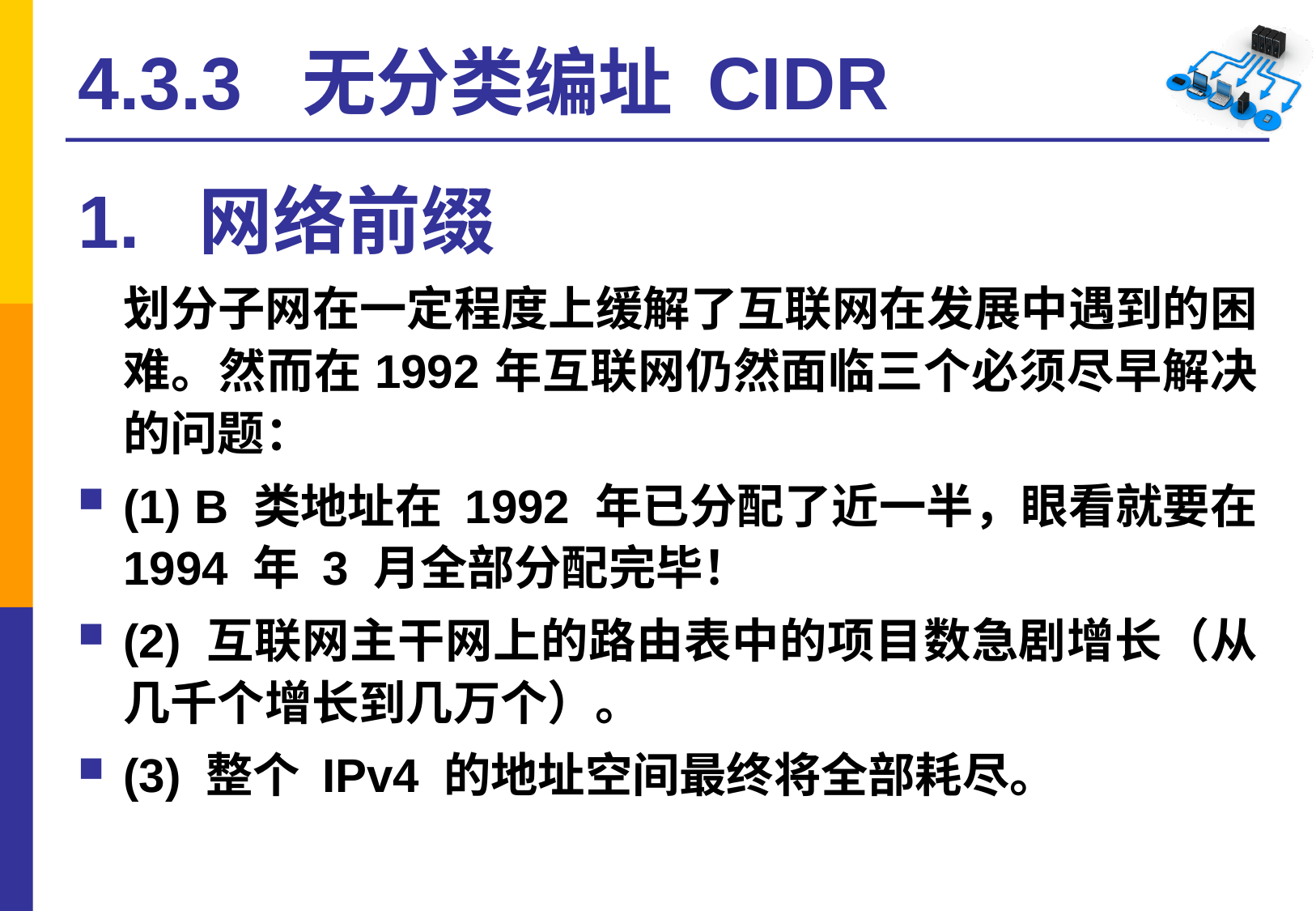

# 4.3.3  无分类编址 CIDR
1.  网络前缀
	划分子网在一定程度上缓解了互联网在发展中遇到的困难。然而在 1992 年互联网仍然面临三个必须尽早解决的问题：
(1) B 类地址在 1992 年已分配了近一半，眼看就要在 1994 年 3 月全部分配完毕！
(2) 互联网主干网上的路由表中的项目数急剧增长（从几千个增长到几万个）。
(3) 整个 IPv4 的地址空间最终将全部耗尽。